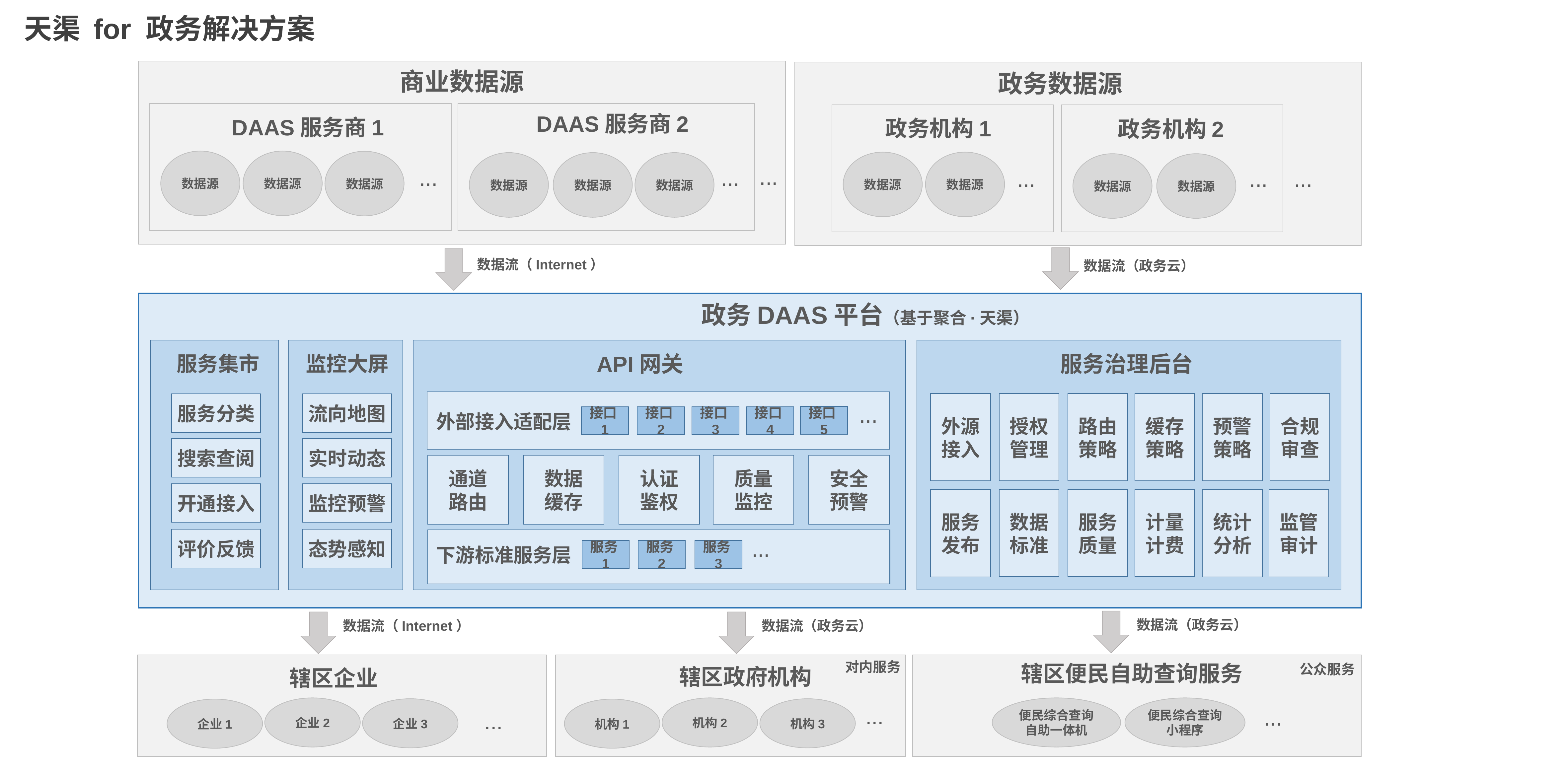

天渠 for 政务解决方案

商业数据源
政务数据源

DAAS服务商2
DAAS服务商1
政务机构1
政务机构2
数据源
数据源
数据源
数据源
数据源
数据源
数据源
数据源
数据源
数据源
...
...
...
...
...
...

数据流（Internet）
数据流（政务云）

政务DAAS平台（基于聚合·天渠）
·
·

API网关
服务治理后台
服务集市
监控大屏

外源
接入
授权管理
路由
策略
缓存
策略
预警
策略
合规审查
服务分类
流向地图
...
接口5
接口1
接口2
接口3
接口4
外部接入适配层
搜索查阅
实时动态
通道
路由
数据
缓存
认证
鉴权
质量
监控
安全
预警
开通接入
监控预警
服务
发布
数据
标准
服务
质量
计量
计费
统计
分析
监管
审计
评价反馈
态势感知

...
下游标准服务层
服务1
服务2
服务3
数据流（政务云）

数据流（Internet）
数据流（政务云）

对内服务
辖区便民自助查询服务
公众服务
辖区政府机构
辖区企业
企业2
便民综合查询自助一体机
便民综合查询小程序
机构2
企业3
机构3
企业1
机构1
...
...
...